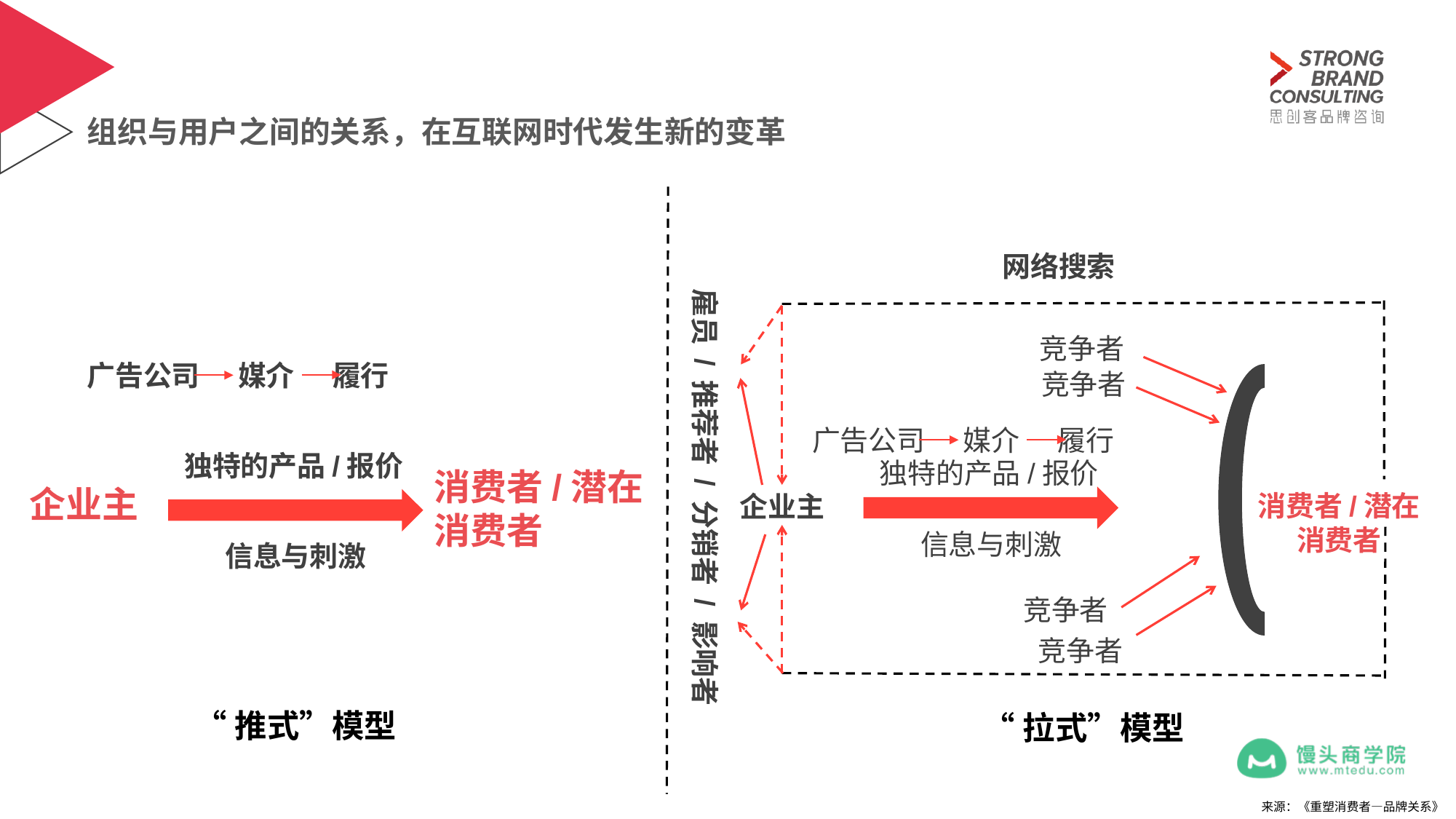

组织与用户之间的关系，在互联网时代发生新的变革

网络搜索
雇员 / 推荐者 / 分销者 / 影响者

竞争者
广告公司      媒介      履行
竞争者
广告公司      媒介      履行
独特的产品/报价
独特的产品/报价

消费者/潜在消费者
企业主
消费者/潜在消费者
企业主

信息与刺激

信息与刺激
竞争者
竞争者

“推式”模型
“拉式”模型
来源：《重塑消费者—品牌关系》